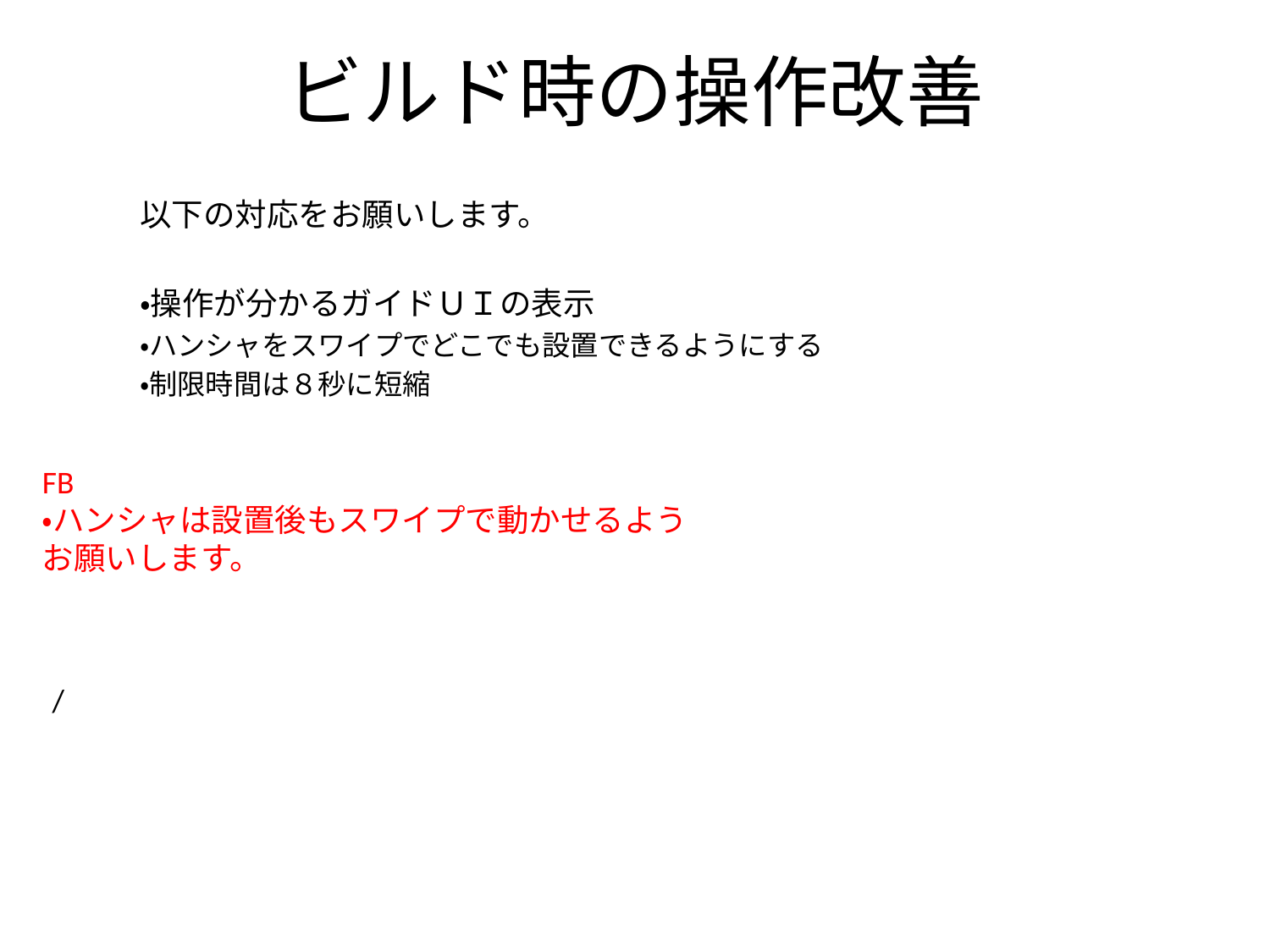

# ビルド時の操作改善
以下の対応をお願いします。

・操作が分かるガイドＵＩの表示
・ハンシャをスワイプでどこでも設置できるようにする
・制限時間は８秒に短縮
FB
・ハンシャは設置後もスワイプで動かせるようお願いします。
/